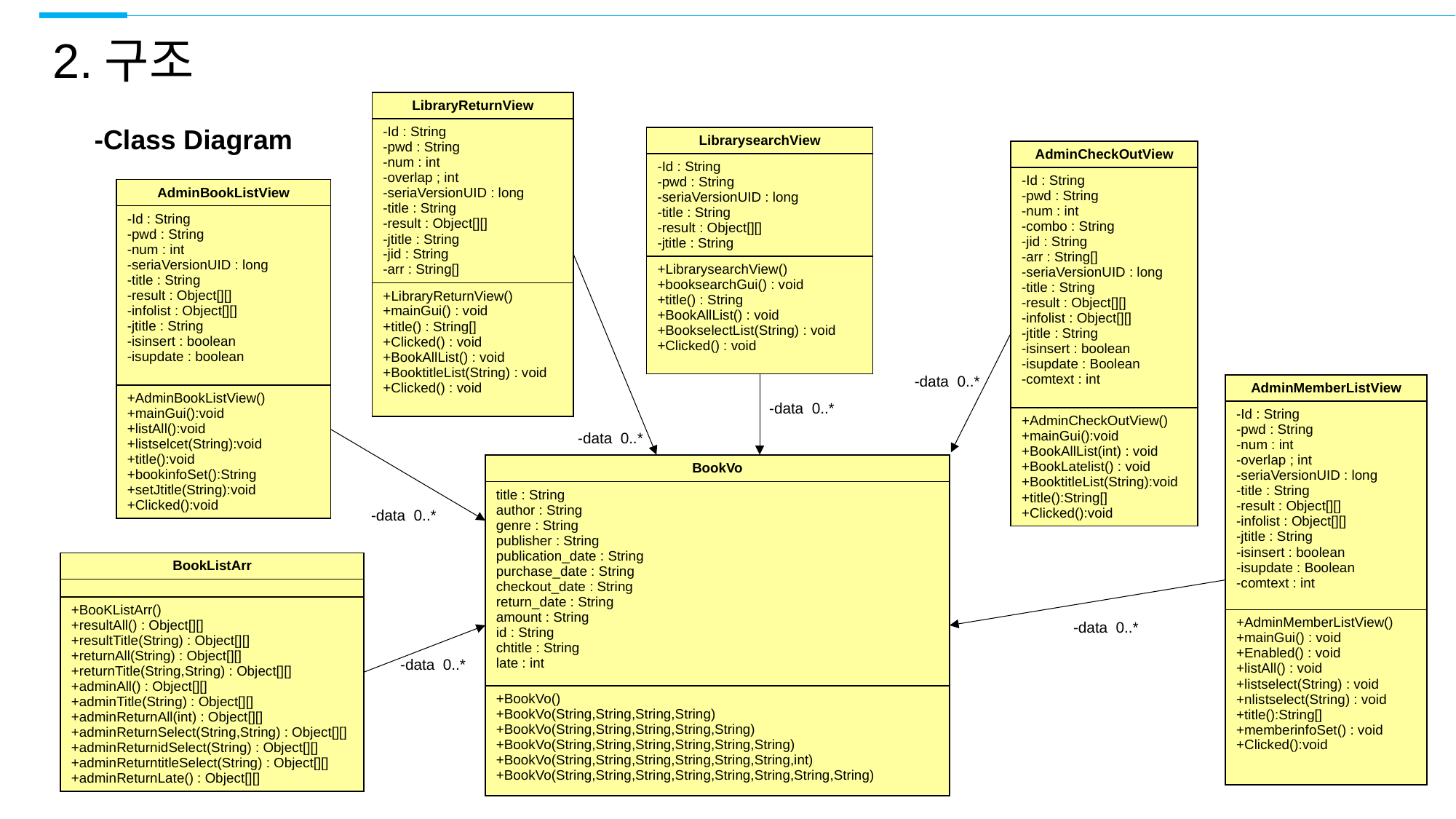

2.구조
| LibraryReturnView |
| --- |
| -Id : String -pwd : String -num : int -overlap ; int -seriaVersionUID : long -title : String -result : Object[][] -jtitle : String -jid : String -arr : String[] |
| +LibraryReturnView() +mainGui() : void +title() : String[] +Clicked() : void +BookAllList() : void +BooktitleList(String) : void +Clicked() : void |
-Class Diagram

| LibrarysearchView |
| --- |
| -Id : String -pwd : String -seriaVersionUID : long -title : String -result : Object[][] -jtitle : String |
| +LibrarysearchView() +booksearchGui() : void +title() : String +BookAllList() : void +BookselectList(String) : void +Clicked() : void |
| AdminCheckOutView |
| --- |
| -Id : String -pwd : String -num : int -combo : String -jid : String -arr : String[] -seriaVersionUID : long -title : String -result : Object[][] -infolist : Object[][] -jtitle : String -isinsert : boolean -isupdate : Boolean -comtext : int |
| +AdminCheckOutView() +mainGui():void +BookAllList(int) : void +BookLatelist() : void +BooktitleList(String):void +title():String[] +Clicked():void |
| AdminBookListView |
| --- |
| -Id : String -pwd : String -num : int -seriaVersionUID : long -title : String -result : Object[][] -infolist : Object[][] -jtitle : String -isinsert : boolean -isupdate : boolean |
| +AdminBookListView() +mainGui():void +listAll():void +listselcet(String):void +title():void +bookinfoSet():String +setJtitle(String):void +Clicked():void |
-data  0..*
| AdminMemberListView |
| --- |
| -Id : String -pwd : String -num : int -overlap ; int -seriaVersionUID : long -title : String -result : Object[][] -infolist : Object[][] -jtitle : String -isinsert : boolean -isupdate : Boolean -comtext : int |
| +AdminMemberListView() +mainGui() : void +Enabled() : void +listAll() : void +listselect(String) : void +nlistselect(String) : void +title():String[] +memberinfoSet() : void +Clicked():void |
-data  0..*
-data  0..*
| BookVo |
| --- |
| title : String author : String genre : String publisher : String publication\_date : String purchase\_date : String checkout\_date : String return\_date : String amount : String id : String chtitle : String late : int |
| +BookVo() +BookVo(String,String,String,String) +BookVo(String,String,String,String,String) +BookVo(String,String,String,String,String,String) +BookVo(String,String,String,String,String,String,int) +BookVo(String,String,String,String,String,String,String,String) |
-data  0..*
| BookListArr |
| --- |
|  |
| +BooKListArr() +resultAll() : Object[][] +resultTitle(String) : Object[][] +returnAll(String) : Object[][] +returnTitle(String,String) : Object[][] +adminAll() : Object[][] +adminTitle(String) : Object[][] +adminReturnAll(int) : Object[][] +adminReturnSelect(String,String) : Object[][] +adminReturnidSelect(String) : Object[][] +adminReturntitleSelect(String) : Object[][] +adminReturnLate() : Object[][] |
-data  0..*
-data  0..*